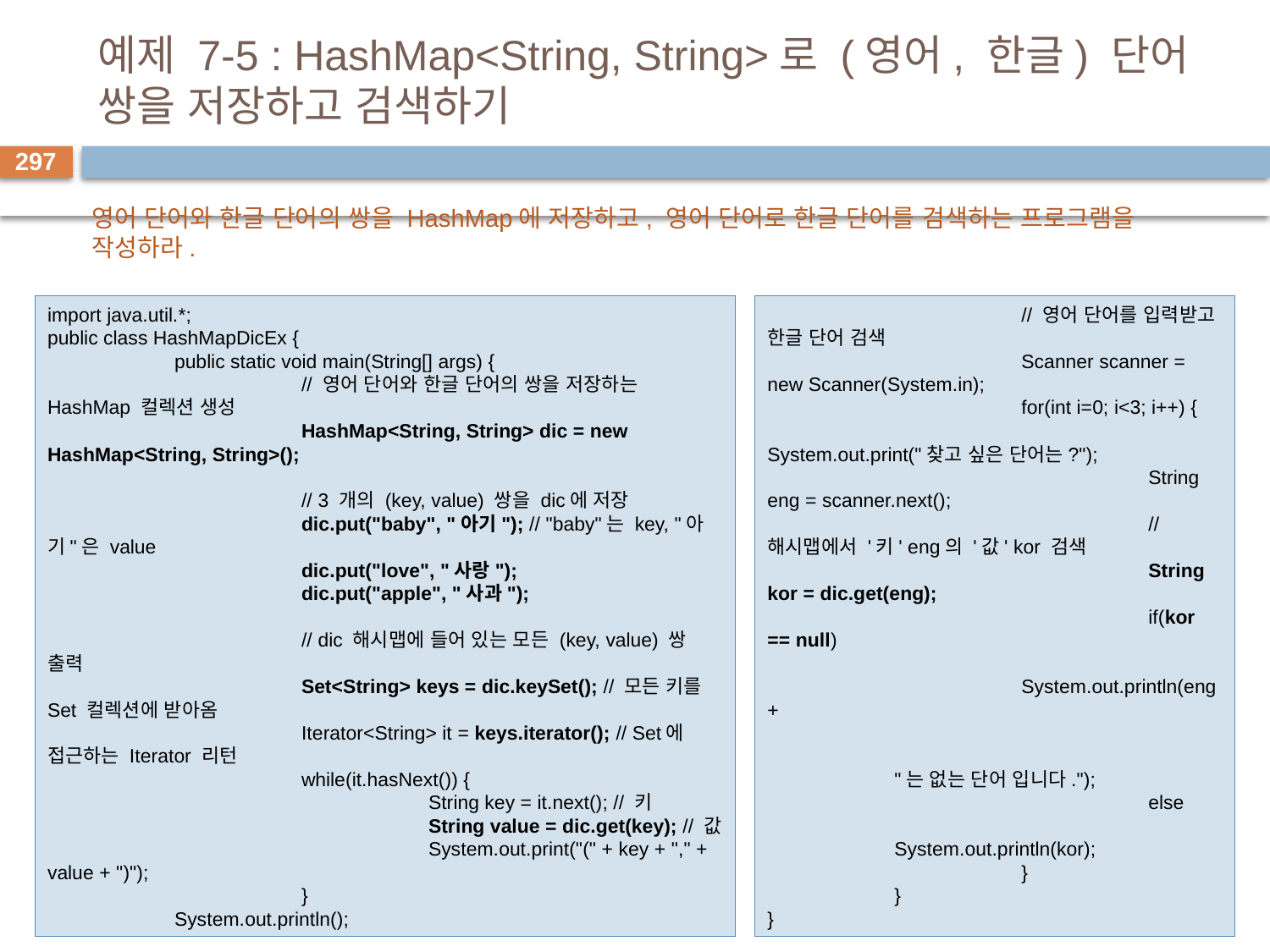

# 예제 7-5 : HashMap<String, String>로 (영어, 한글) 단어 쌍을 저장하고 검색하기
297
영어 단어와 한글 단어의 쌍을 HashMap에 저장하고, 영어 단어로 한글 단어를 검색하는 프로그램을 작성하라.
import java.util.*;
public class HashMapDicEx {
	public static void main(String[] args) {
		// 영어 단어와 한글 단어의 쌍을 저장하는 HashMap 컬렉션 생성
		HashMap<String, String> dic = new HashMap<String, String>();

		// 3 개의 (key, value) 쌍을 dic에 저장
		dic.put("baby", "아기"); // "baby"는 key, "아기"은 value
		dic.put("love", "사랑");
		dic.put("apple", "사과");

		// dic 해시맵에 들어 있는 모든 (key, value) 쌍 출력
		Set<String> keys = dic.keySet(); // 모든 키를 Set 컬렉션에 받아옴
		Iterator<String> it = keys.iterator(); // Set에 접근하는 Iterator 리턴
		while(it.hasNext()) {
			String key = it.next(); // 키
			String value = dic.get(key); // 값
			System.out.print("(" + key + "," + value + ")");
		}
	System.out.println();
		// 영어 단어를 입력받고 한글 단어 검색
		Scanner scanner = new Scanner(System.in);
		for(int i=0; i<3; i++) {
			System.out.print("찾고 싶은 단어는?");
			String eng = scanner.next();
			// 해시맵에서 '키' eng의 '값' kor 검색
			String kor = dic.get(eng);
			if(kor == null)
					System.out.println(eng +
							"는 없는 단어 입니다.");
			else
				System.out.println(kor);
		}
	}
}
(love,사랑)(apple,사과)(baby,아기)
찾고 싶은 단어는?apple
사과
찾고 싶은 단어는?babo
babo는 없는 단어 입니다.
찾고 싶은 단어는?love
사랑